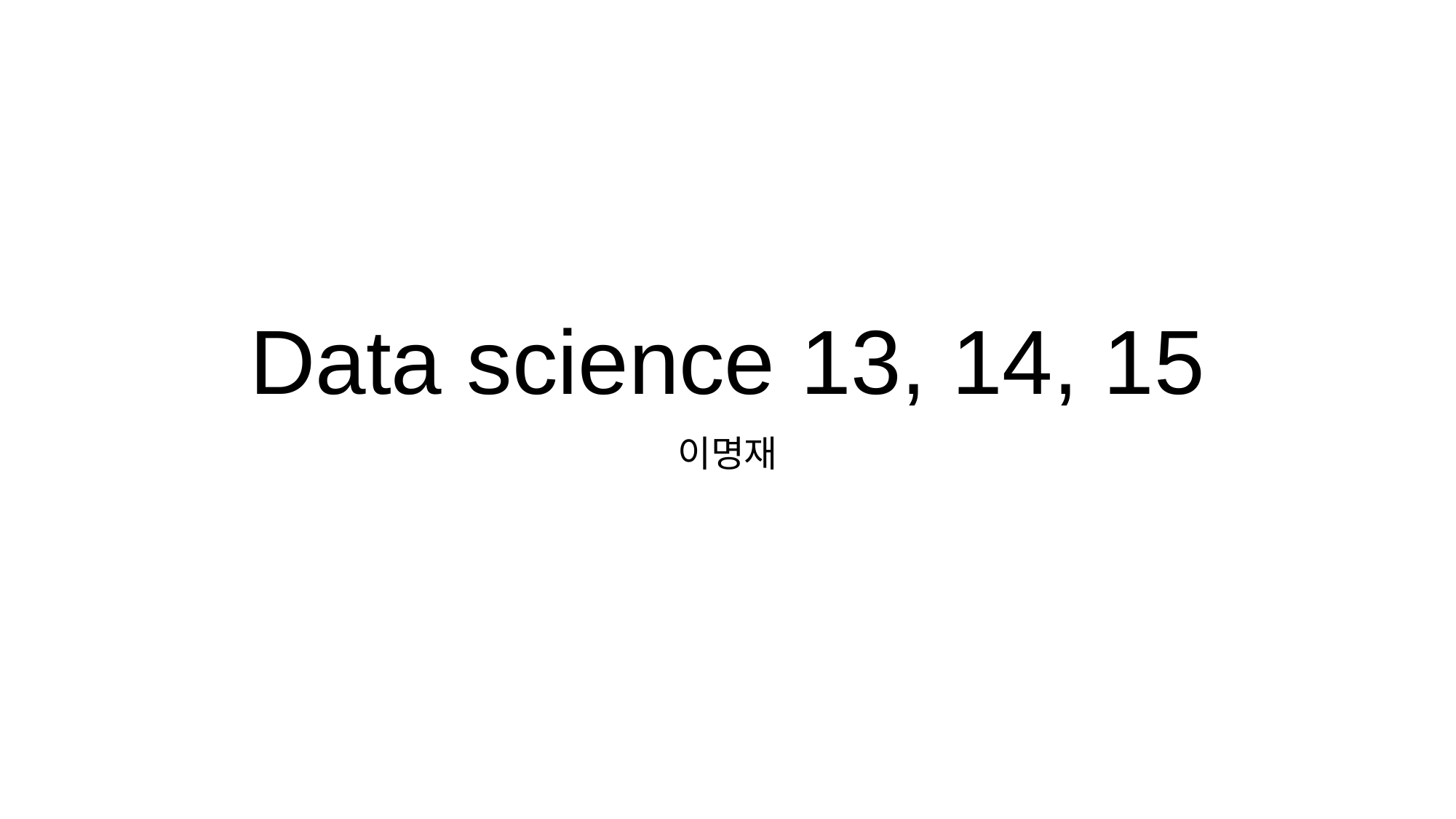

# Data science 13, 14, 15
이명재